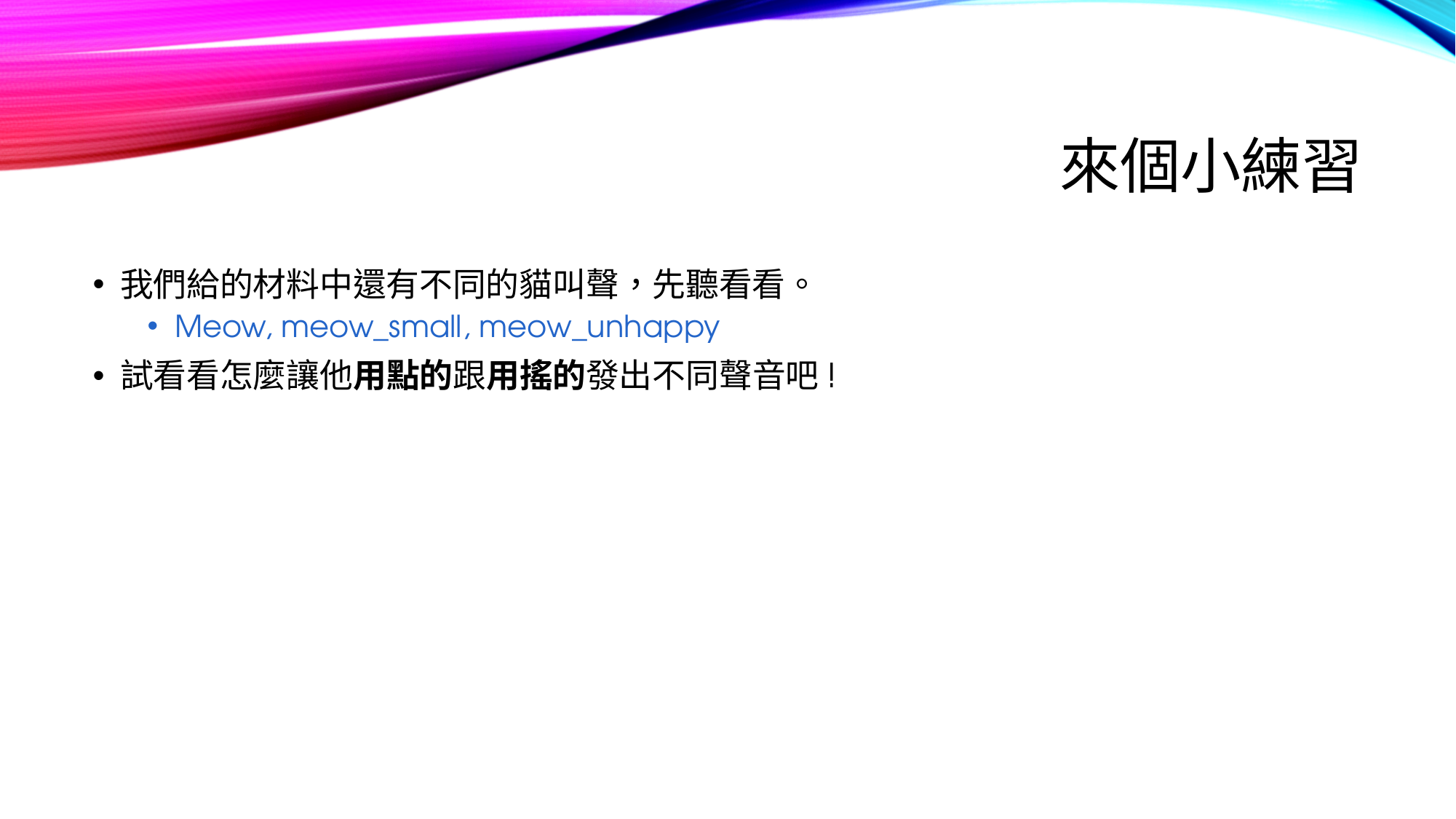

# 來個小練習
我們給的材料中還有不同的貓叫聲，先聽看看。
Meow, meow_small, meow_unhappy
試看看怎麼讓他用點的跟用搖的發出不同聲音吧!